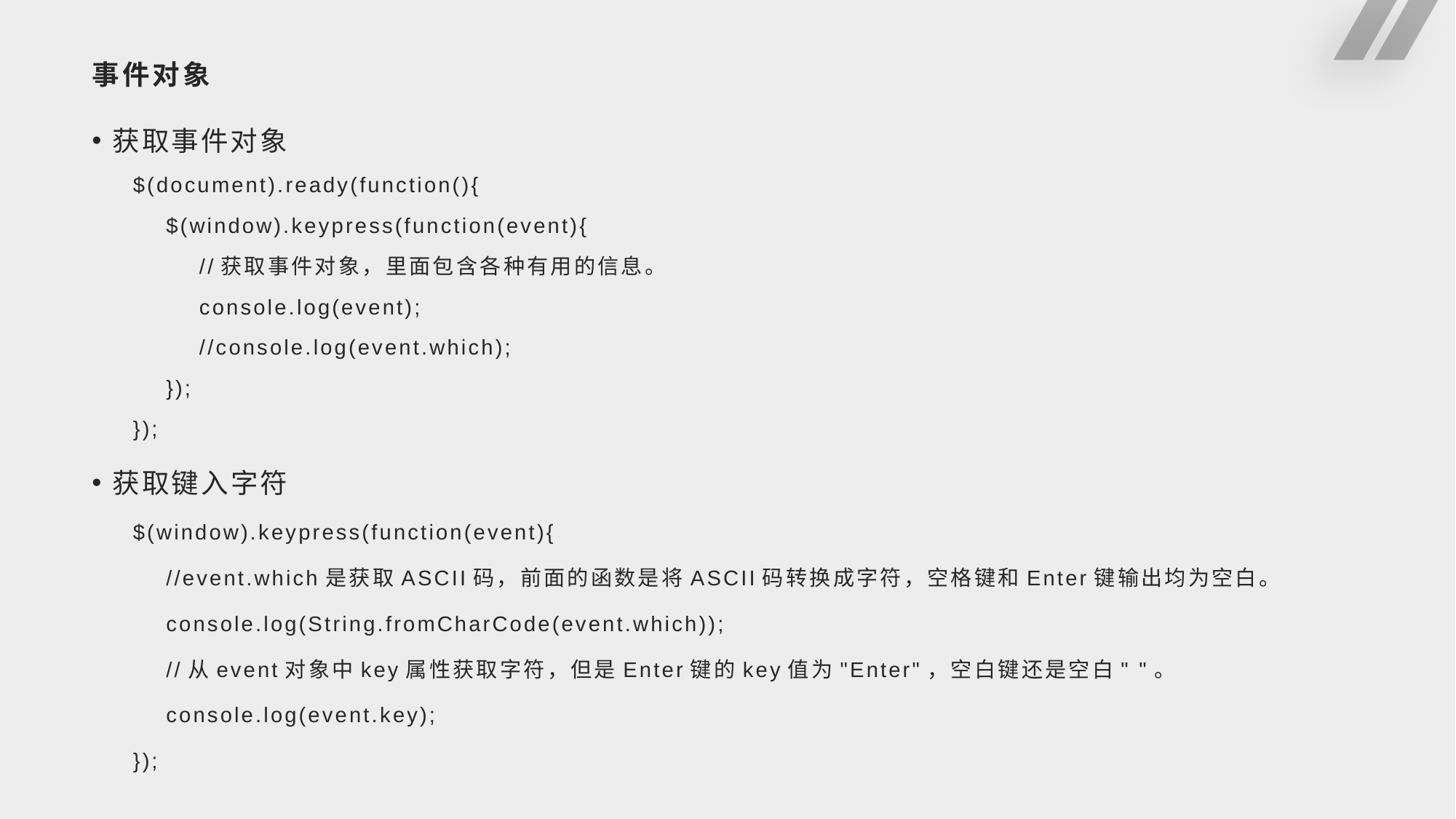

# 事件对象
获取事件对象
$(document).ready(function(){
    $(window).keypress(function(event){
        //获取事件对象，里面包含各种有用的信息。
        console.log(event);
        //console.log(event.which);
    });
});
获取键入字符
$(window).keypress(function(event){
    //event.which是获取ASCII码，前面的函数是将ASCII码转换成字符，空格键和Enter键输出均为空白。
    console.log(String.fromCharCode(event.which));
    //从event对象中key属性获取字符，但是Enter键的key值为"Enter"，空白键还是空白" "。
    console.log(event.key);
});